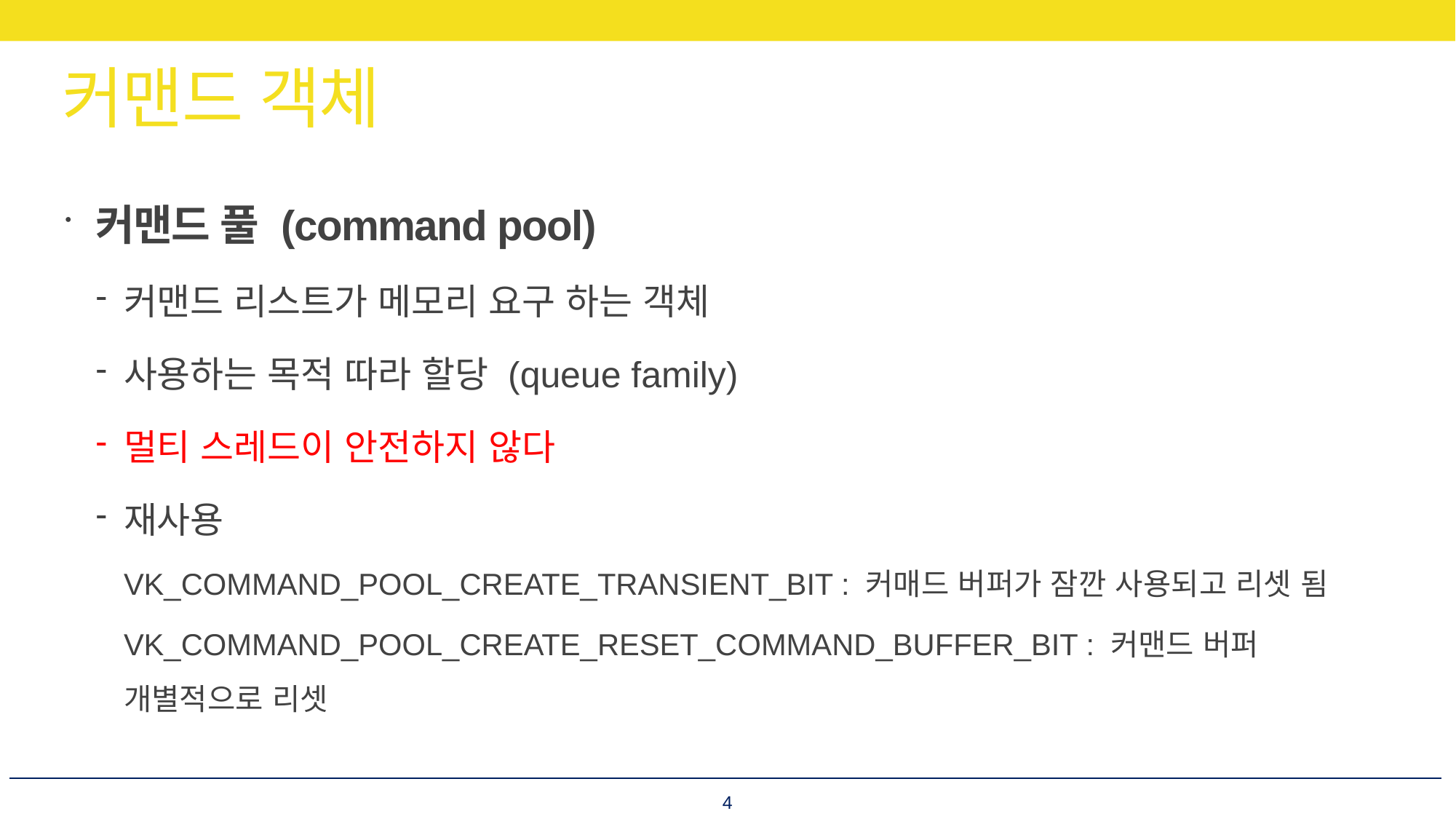

# 커맨드 객체
커맨드 풀 (command pool)
커맨드 리스트가 메모리 요구 하는 객체
사용하는 목적 따라 할당 (queue family)
멀티 스레드이 안전하지 않다
재사용
VK_COMMAND_POOL_CREATE_TRANSIENT_BIT : 커매드 버퍼가 잠깐 사용되고 리셋 됨
VK_COMMAND_POOL_CREATE_RESET_COMMAND_BUFFER_BIT : 커맨드 버퍼 개별적으로 리셋
4